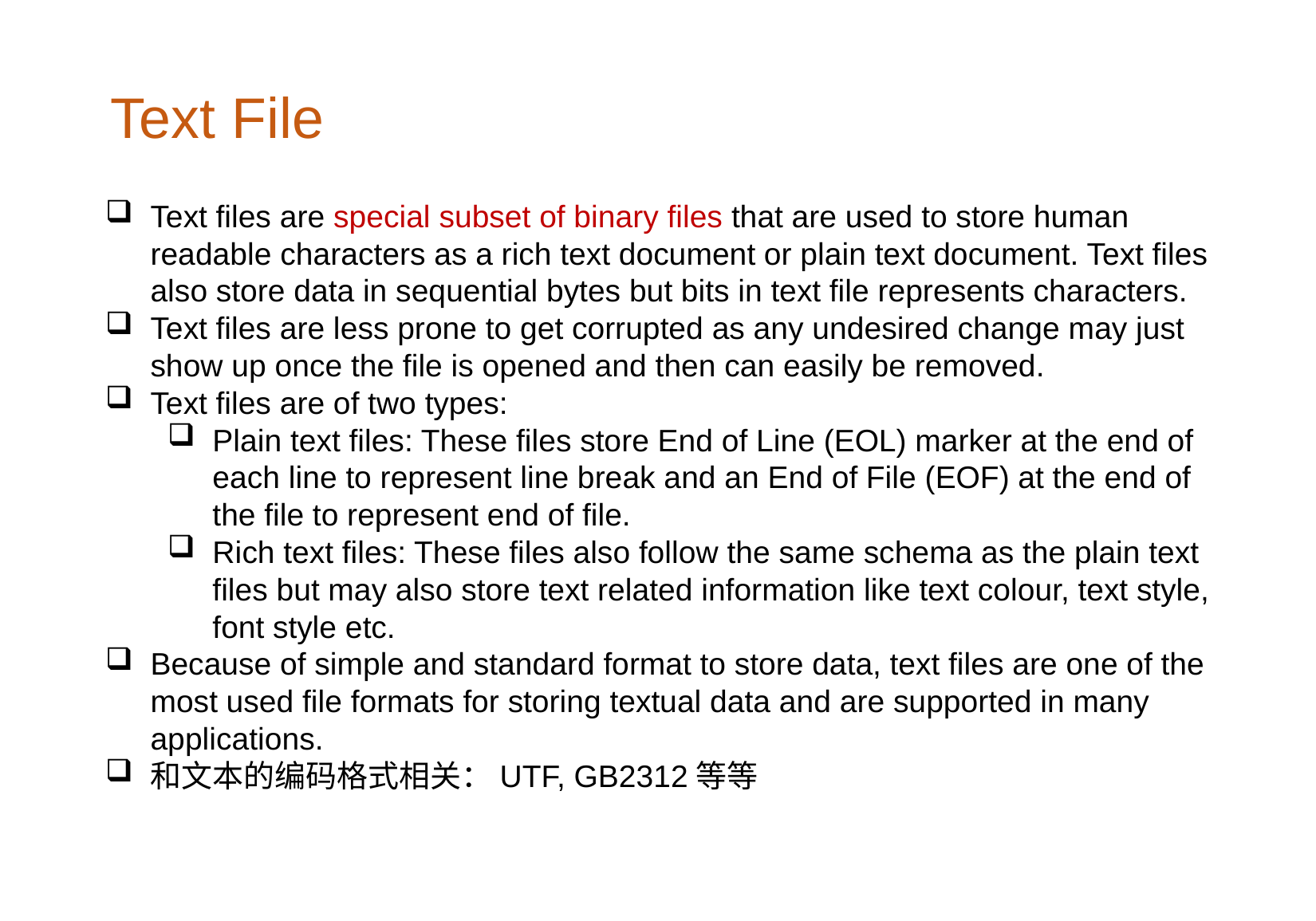

Text File
Text files are special subset of binary files that are used to store human readable characters as a rich text document or plain text document. Text files also store data in sequential bytes but bits in text file represents characters.
Text files are less prone to get corrupted as any undesired change may just show up once the file is opened and then can easily be removed.
Text files are of two types:
Plain text files: These files store End of Line (EOL) marker at the end of each line to represent line break and an End of File (EOF) at the end of the file to represent end of file.
Rich text files: These files also follow the same schema as the plain text files but may also store text related information like text colour, text style, font style etc.
Because of simple and standard format to store data, text files are one of the most used file formats for storing textual data and are supported in many applications.
和文本的编码格式相关：UTF, GB2312等等